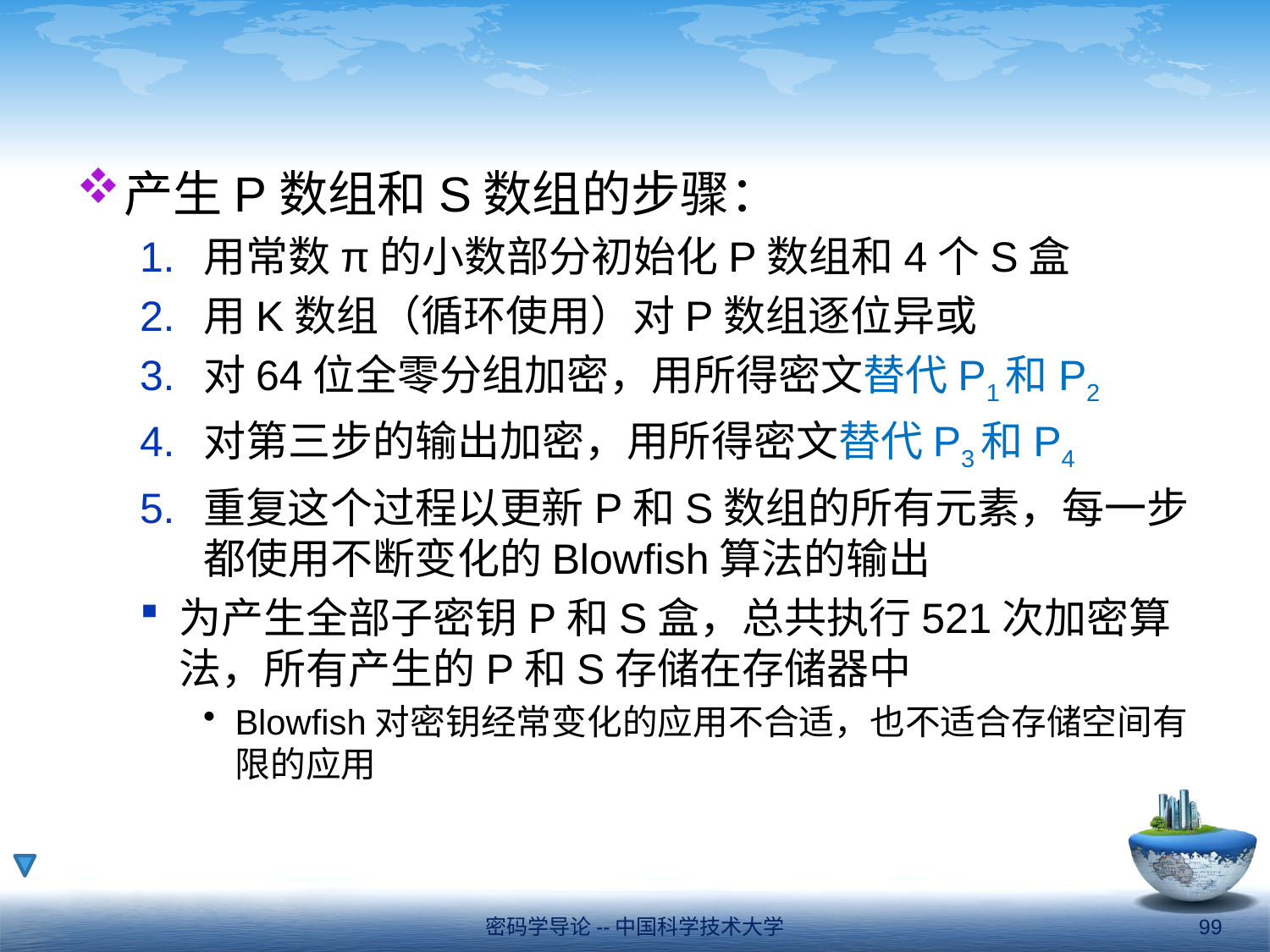

#
产生P数组和S数组的步骤：
用常数π的小数部分初始化P数组和4个S盒
用K数组（循环使用）对P数组逐位异或
对64位全零分组加密，用所得密文替代P1和P2
对第三步的输出加密，用所得密文替代P3和P4
重复这个过程以更新P和S数组的所有元素，每一步都使用不断变化的Blowfish算法的输出
为产生全部子密钥P和S盒，总共执行521次加密算法，所有产生的P和S存储在存储器中
Blowfish对密钥经常变化的应用不合适，也不适合存储空间有限的应用

密码学导论--中国科学技术大学
99